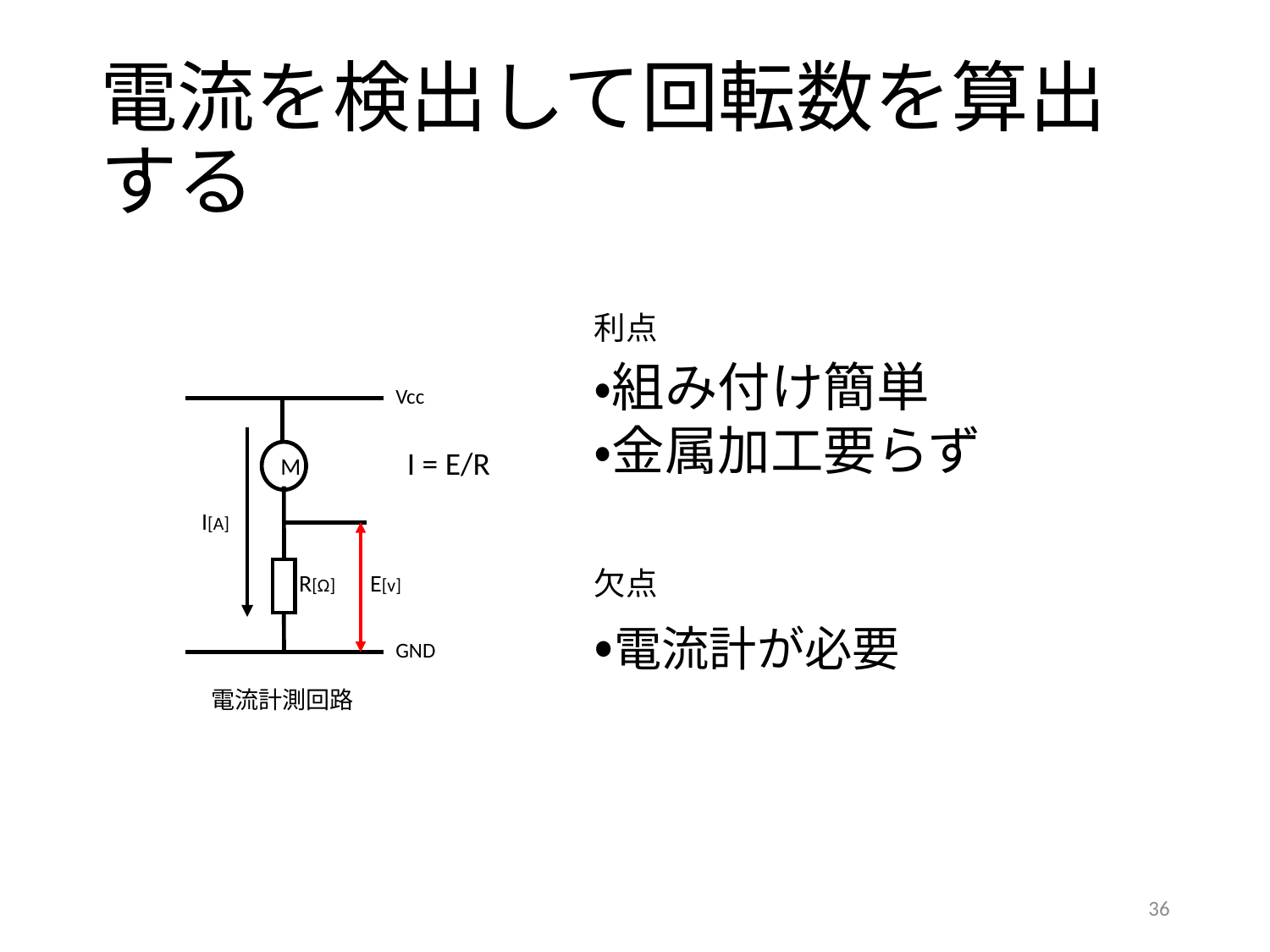

# 電流を検出して回転数を算出する
利点
・組み付け簡単
・金属加工要らず
Vcc
I = E/R
M
I[A]

R[Ω]
E[v]
GND
電流計測回路
欠点
・電流計が必要
36